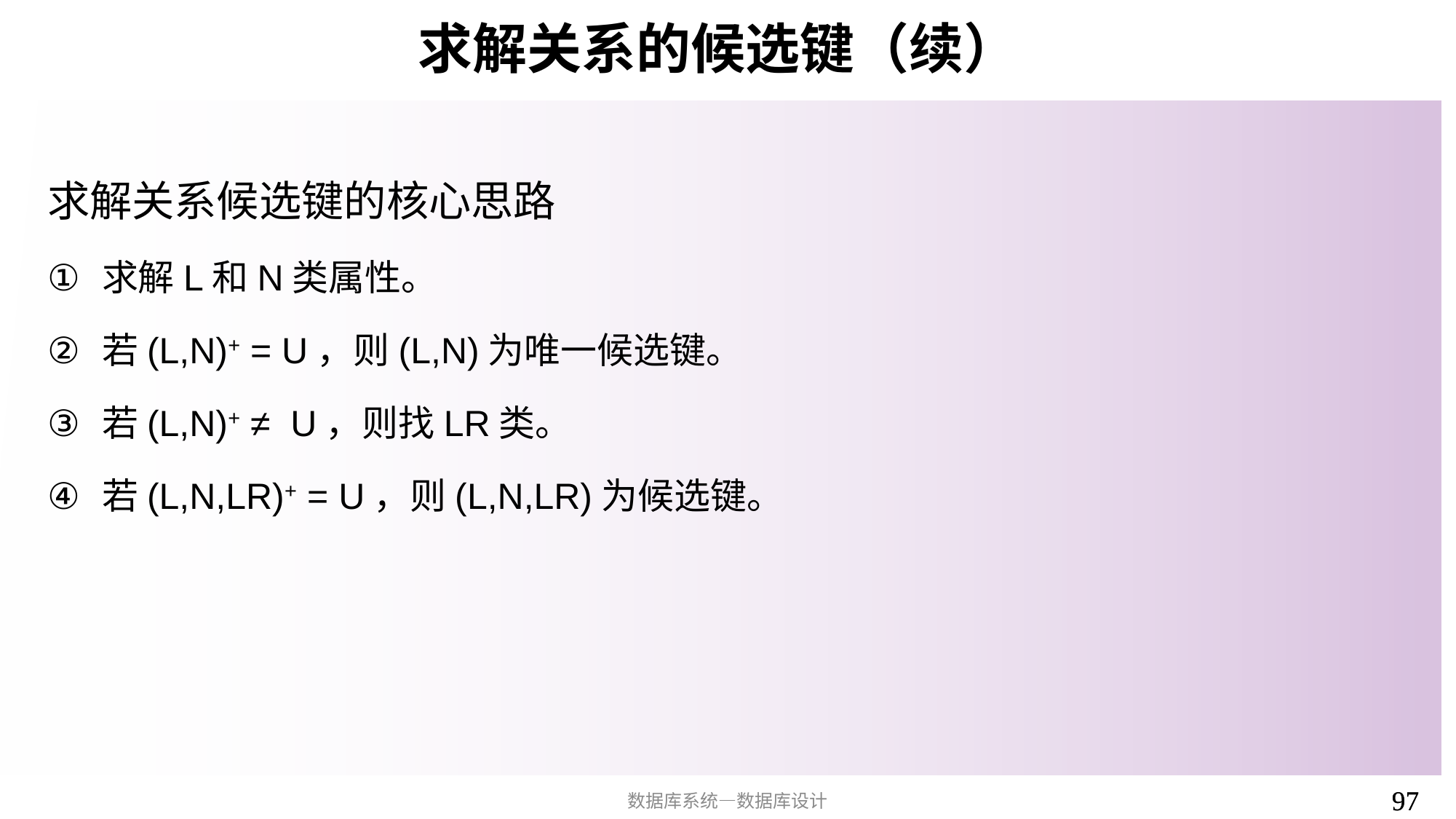

# 求解关系的候选键（续）

求解关系候选键的核心思路
求解L和N类属性。
若(L,N)+ = U，则(L,N)为唯一候选键。
若(L,N)+ ≠  U，则找LR类。
若(L,N,LR)+ = U，则(L,N,LR)为候选键。
97
97
数据库系统—数据库设计